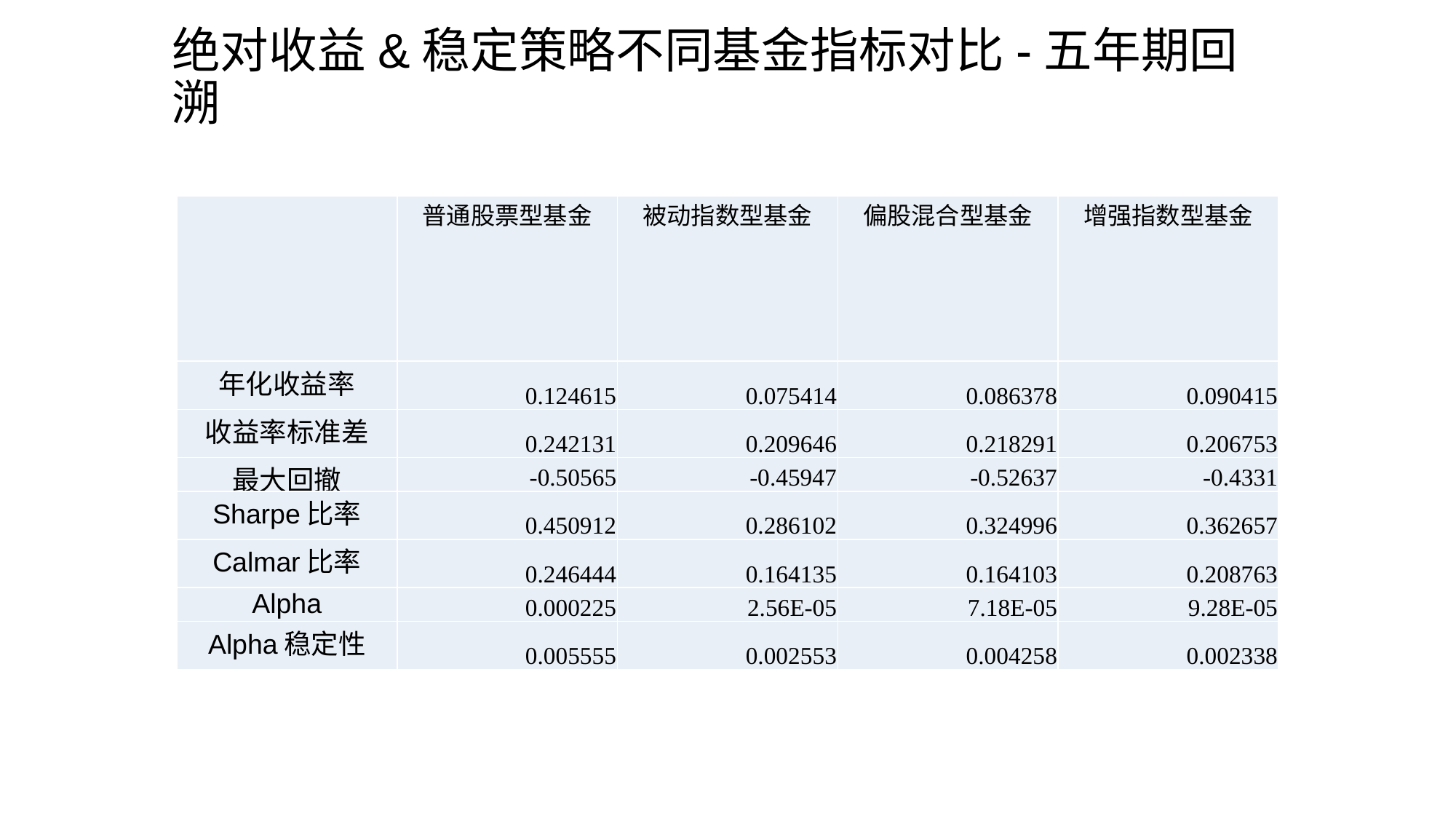

# 绝对收益&稳定策略不同基金指标对比-五年期回溯
|  | 普通股票型基金 | 被动指数型基金 | 偏股混合型基金 | 增强指数型基金 |
| --- | --- | --- | --- | --- |
| 年化收益率 | 0.124615 | 0.075414 | 0.086378 | 0.090415 |
| 收益率标准差 | 0.242131 | 0.209646 | 0.218291 | 0.206753 |
| 最大回撤 | -0.50565 | -0.45947 | -0.52637 | -0.4331 |
| Sharpe比率 | 0.450912 | 0.286102 | 0.324996 | 0.362657 |
| Calmar比率 | 0.246444 | 0.164135 | 0.164103 | 0.208763 |
| Alpha | 0.000225 | 2.56E-05 | 7.18E-05 | 9.28E-05 |
| Alpha稳定性 | 0.005555 | 0.002553 | 0.004258 | 0.002338 |